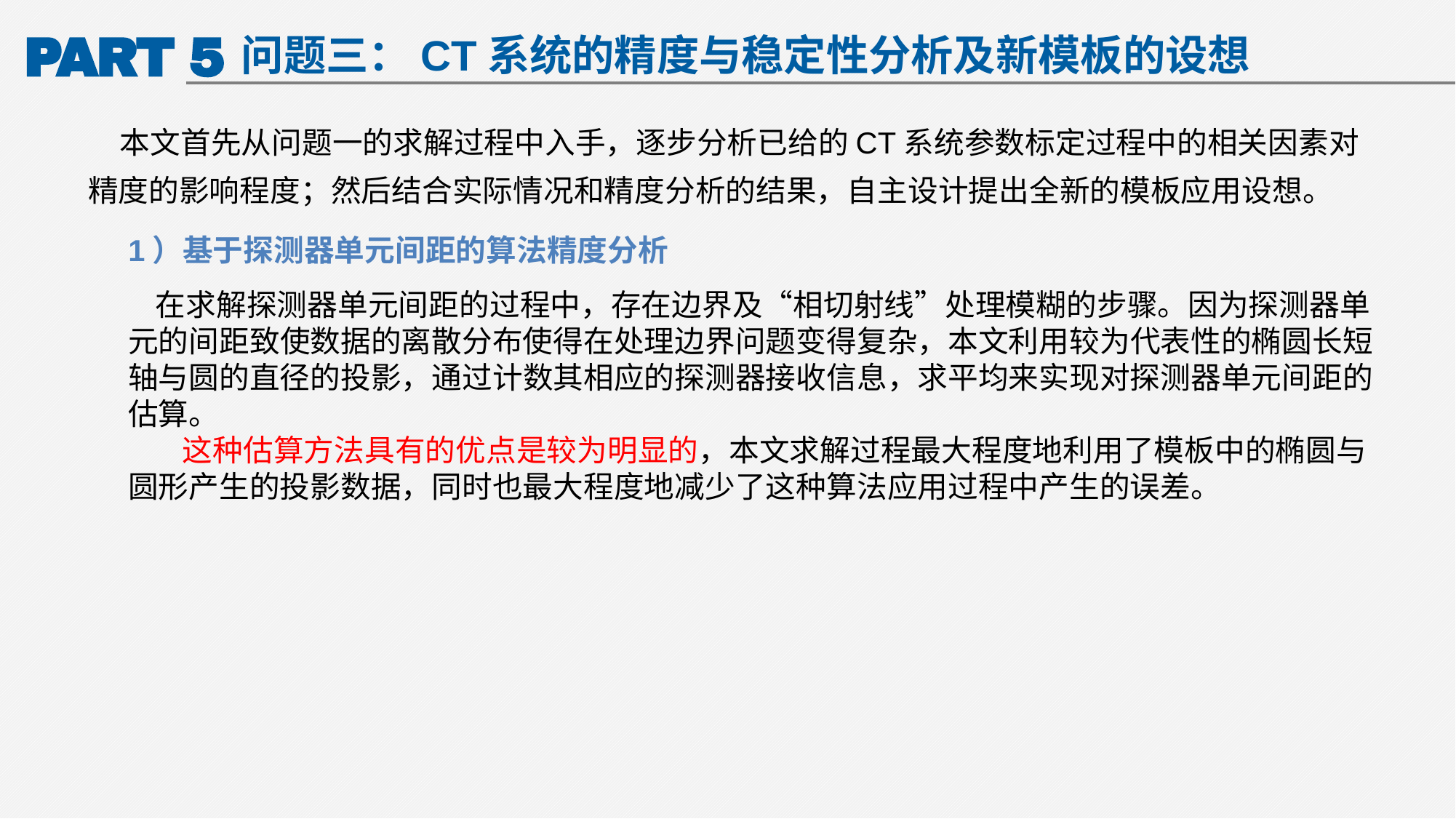

PART 5
问题三：CT系统的精度与稳定性分析及新模板的设想
本文首先从问题一的求解过程中入手，逐步分析已给的CT系统参数标定过程中的相关因素对精度的影响程度；然后结合实际情况和精度分析的结果，自主设计提出全新的模板应用设想。
1）基于探测器单元间距的算法精度分析

   在求解探测器单元间距的过程中，存在边界及“相切射线”处理模糊的步骤。因为探测器单元的间距致使数据的离散分布使得在处理边界问题变得复杂，本文利用较为代表性的椭圆长短轴与圆的直径的投影，通过计数其相应的探测器接收信息，求平均来实现对探测器单元间距的估算。       这种估算方法具有的优点是较为明显的，本文求解过程最大程度地利用了模板中的椭圆与圆形产生的投影数据，同时也最大程度地减少了这种算法应用过程中产生的误差。